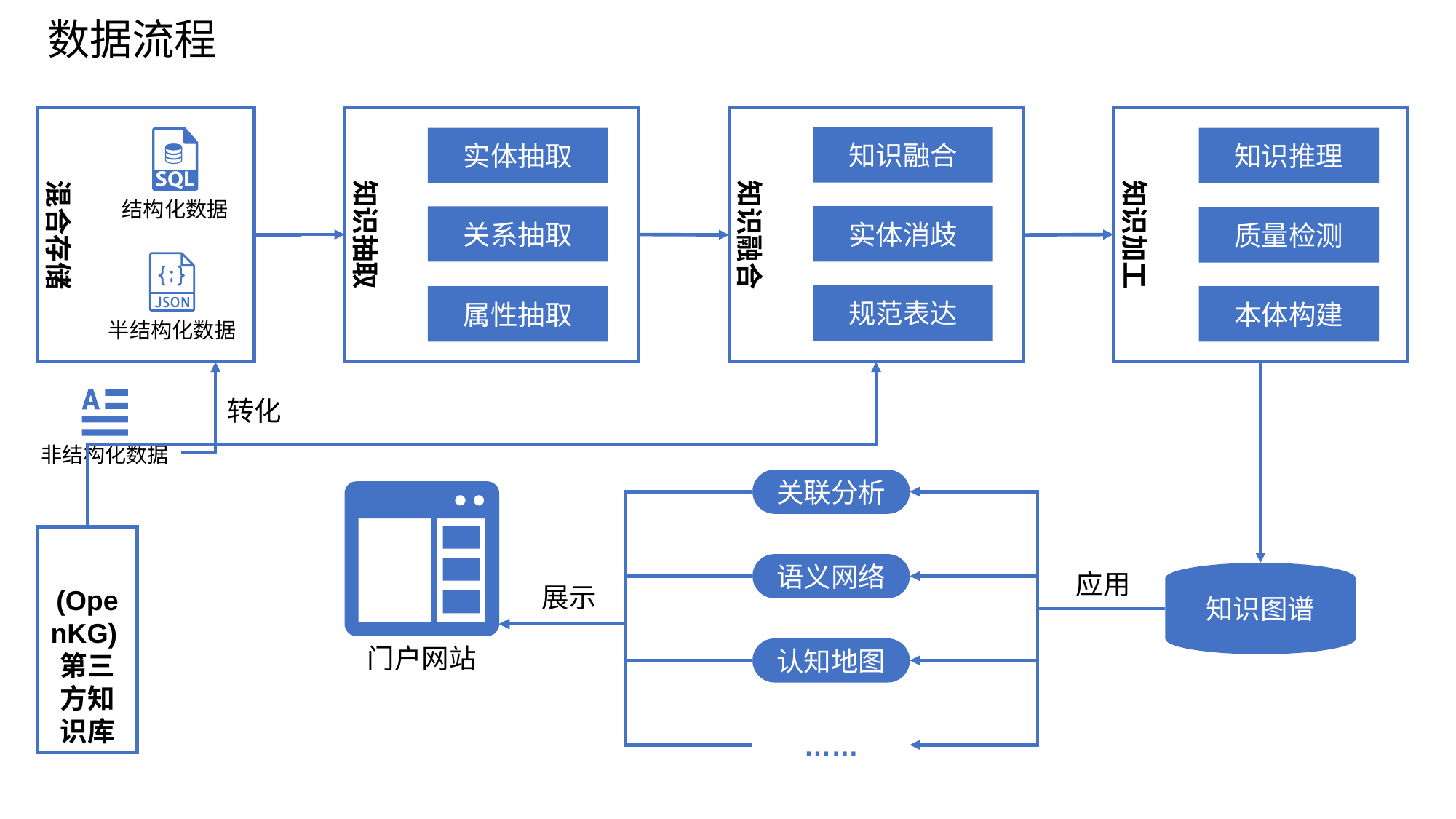

# 数据流程
混合存储
知识抽取
实体抽取
关系抽取
属性抽取
知识融合
知识融合
实体消歧
规范表达
知识加工
知识推理
质量检测
本体构建

结构化数据

半结构化数据
转化

非结构化数据
关联分析

门户网站
(OpenKG)第三方知识库
语义网络
应用

知识图谱

展示
认知地图
……